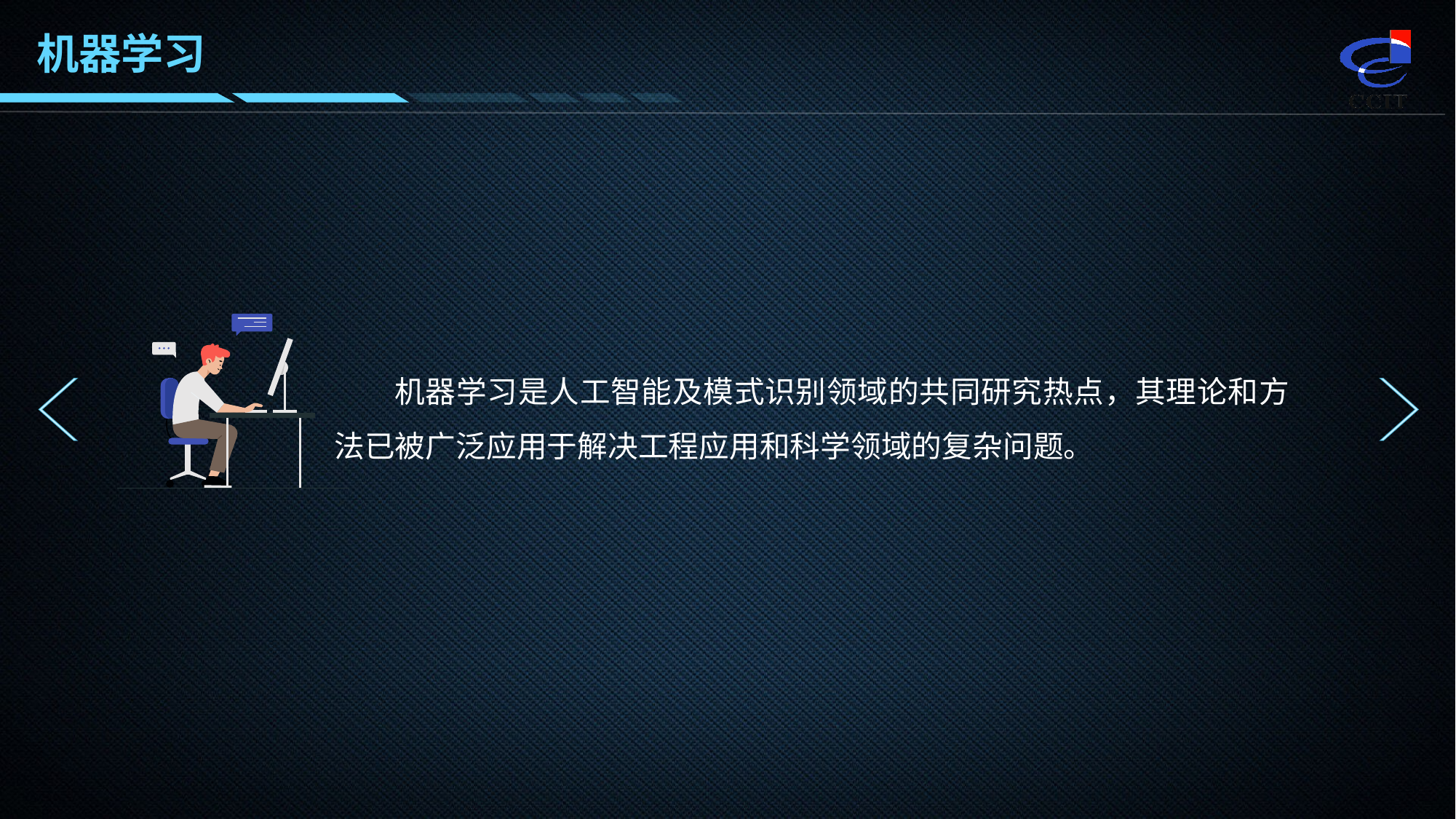

机器学习

机器学习是人工智能及模式识别领域的共同研究热点，其理论和方法已被广泛应用于解决工程应用和科学领域的复杂问题。